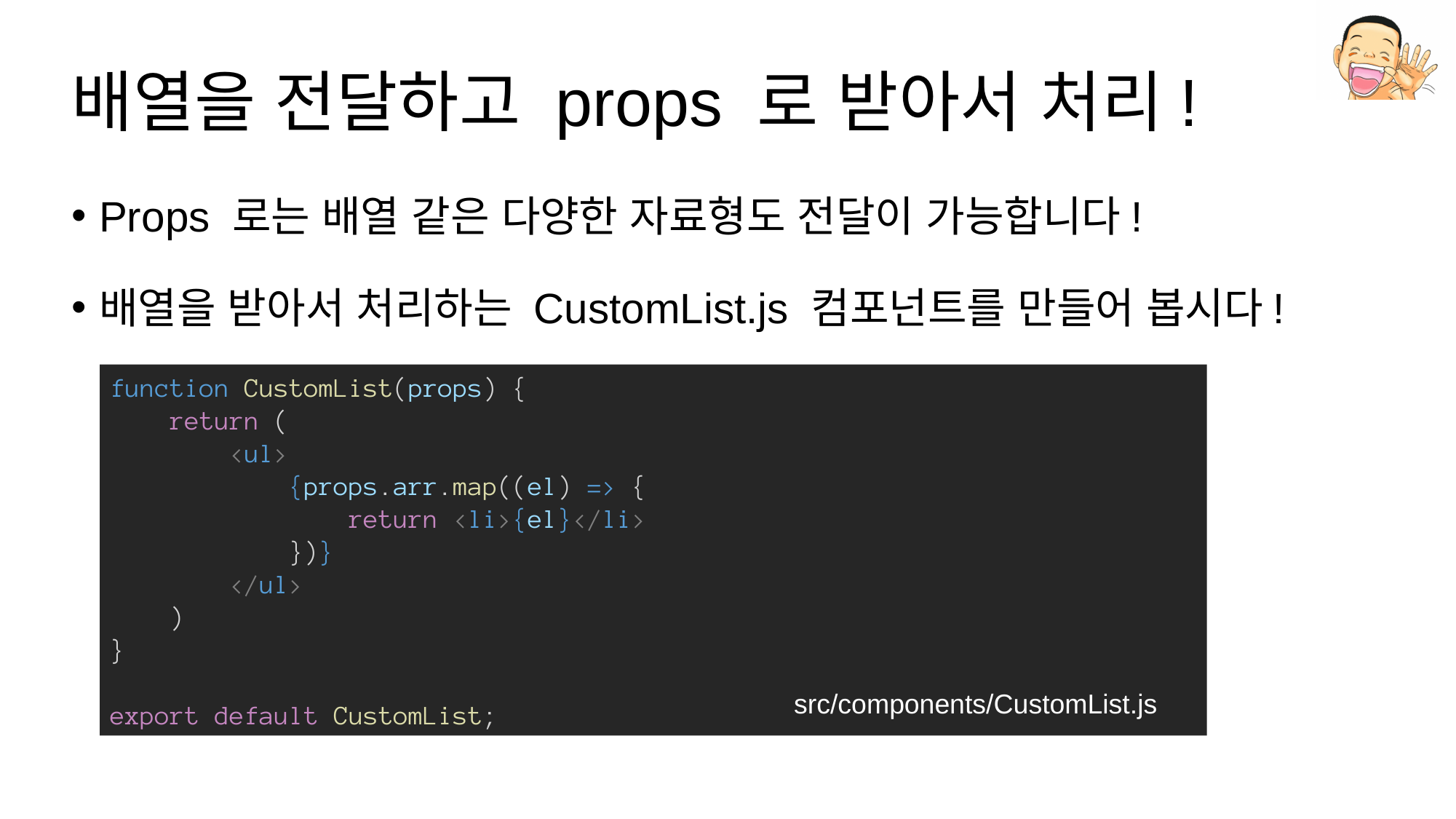

# 배열을 전달하고 props 로 받아서 처리!
Props 로는 배열 같은 다양한 자료형도 전달이 가능합니다!
배열을 받아서 처리하는 CustomList.js 컴포넌트를 만들어 봅시다!

function CustomList(props) {
    return (
        <ul>
            {props.arr.map((el) => {
                return <li>{el}</li>
            })}
        </ul>
    )
}
export default CustomList;
src/components/CustomList.js